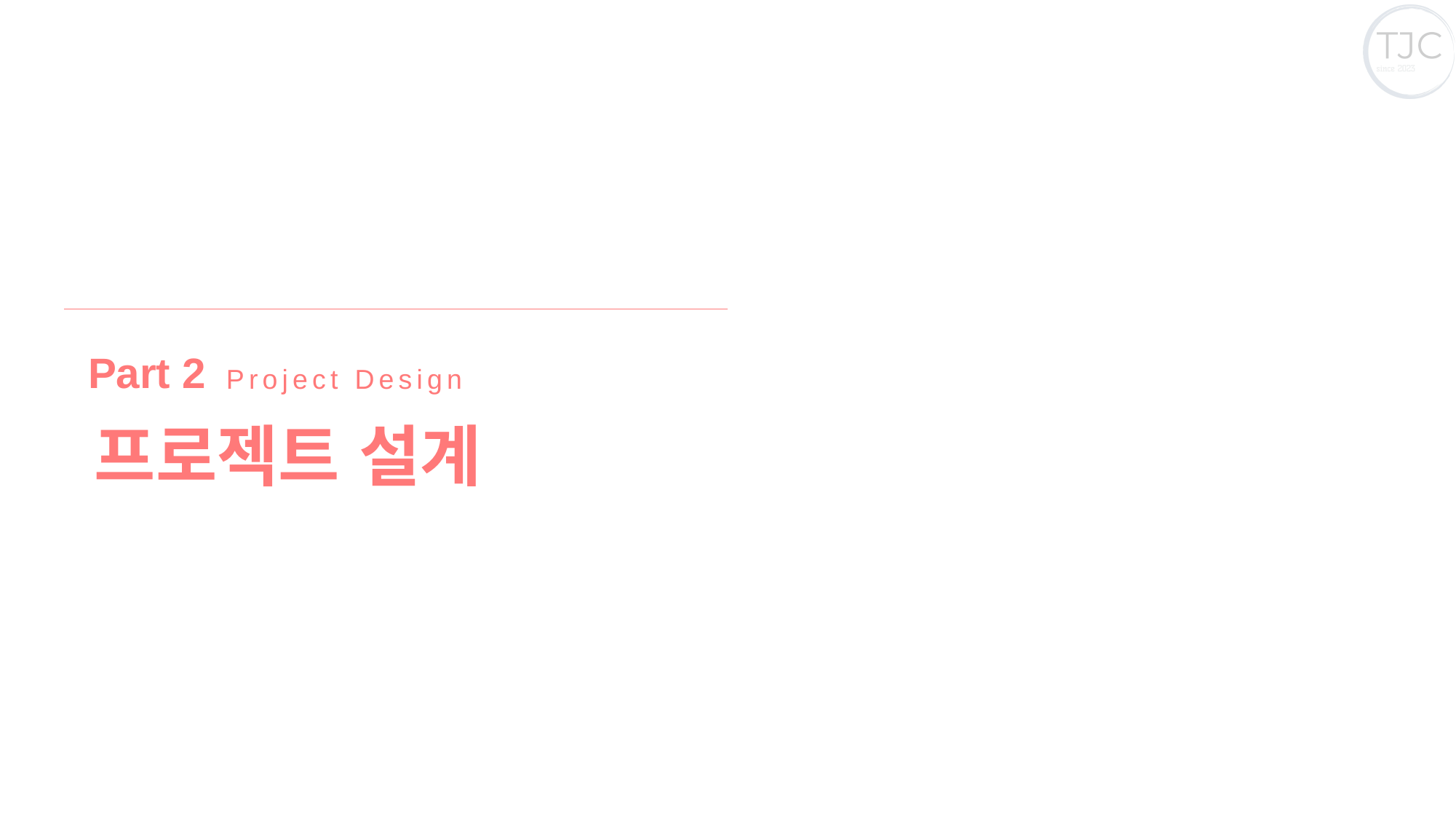

Part 2
Project Design
프로젝트 설계
ⓒSaebyeol Yu. Saebyeol’s PowerPoint